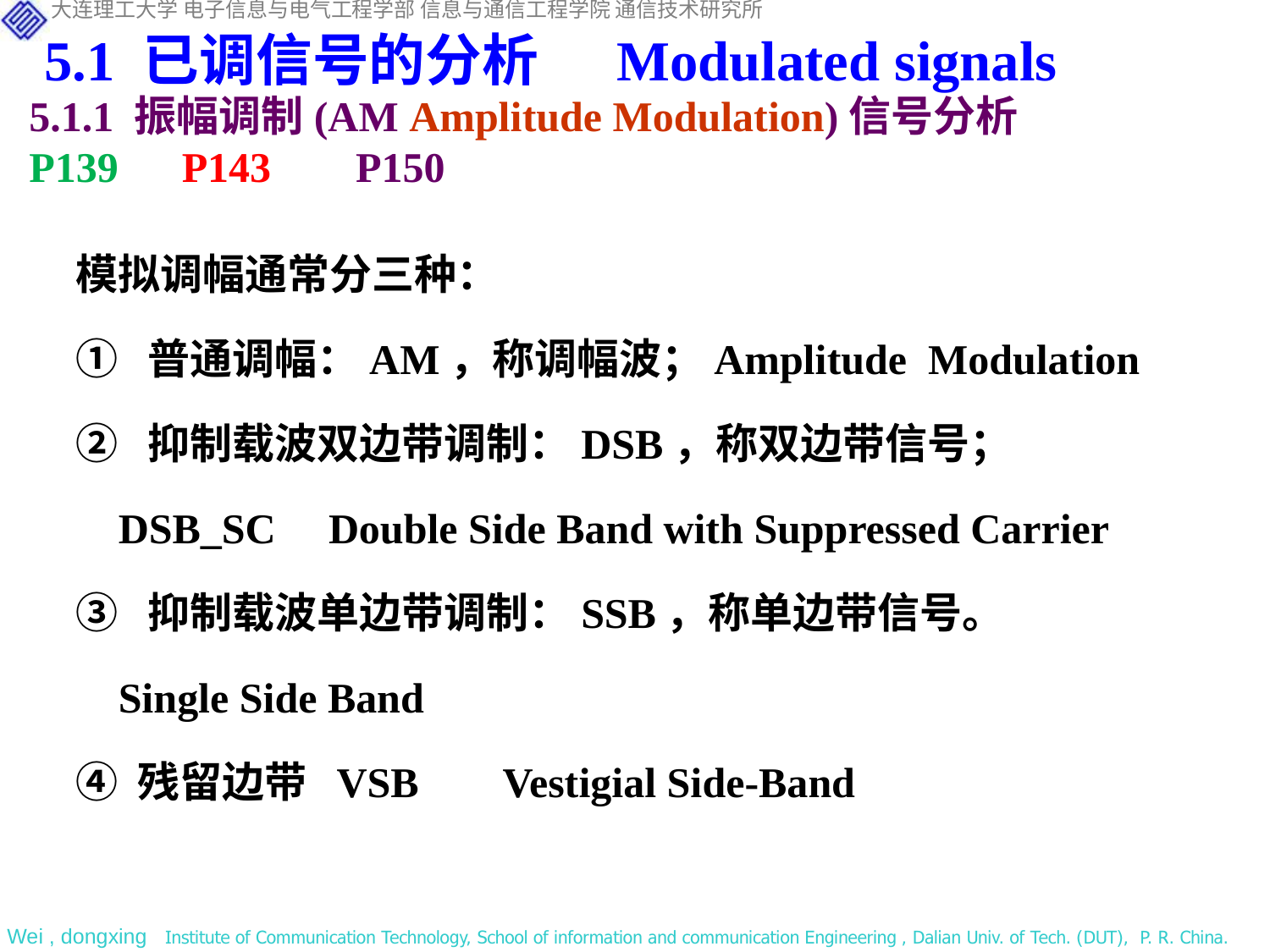

5.1 已调信号的分析     Modulated signals
5.1.1 振幅调制(AM Amplitude Modulation)信号分析
P139      P143        P150
模拟调幅通常分三种：
①  普通调幅：AM，称调幅波；Amplitude  Modulation
②  抑制载波双边带调制：DSB，称双边带信号；
    DSB_SC     Double Side Band with Suppressed Carrier
③  抑制载波单边带调制：SSB，称单边带信号。
    Single Side Band
④ 残留边带  VSB        Vestigial Side-Band